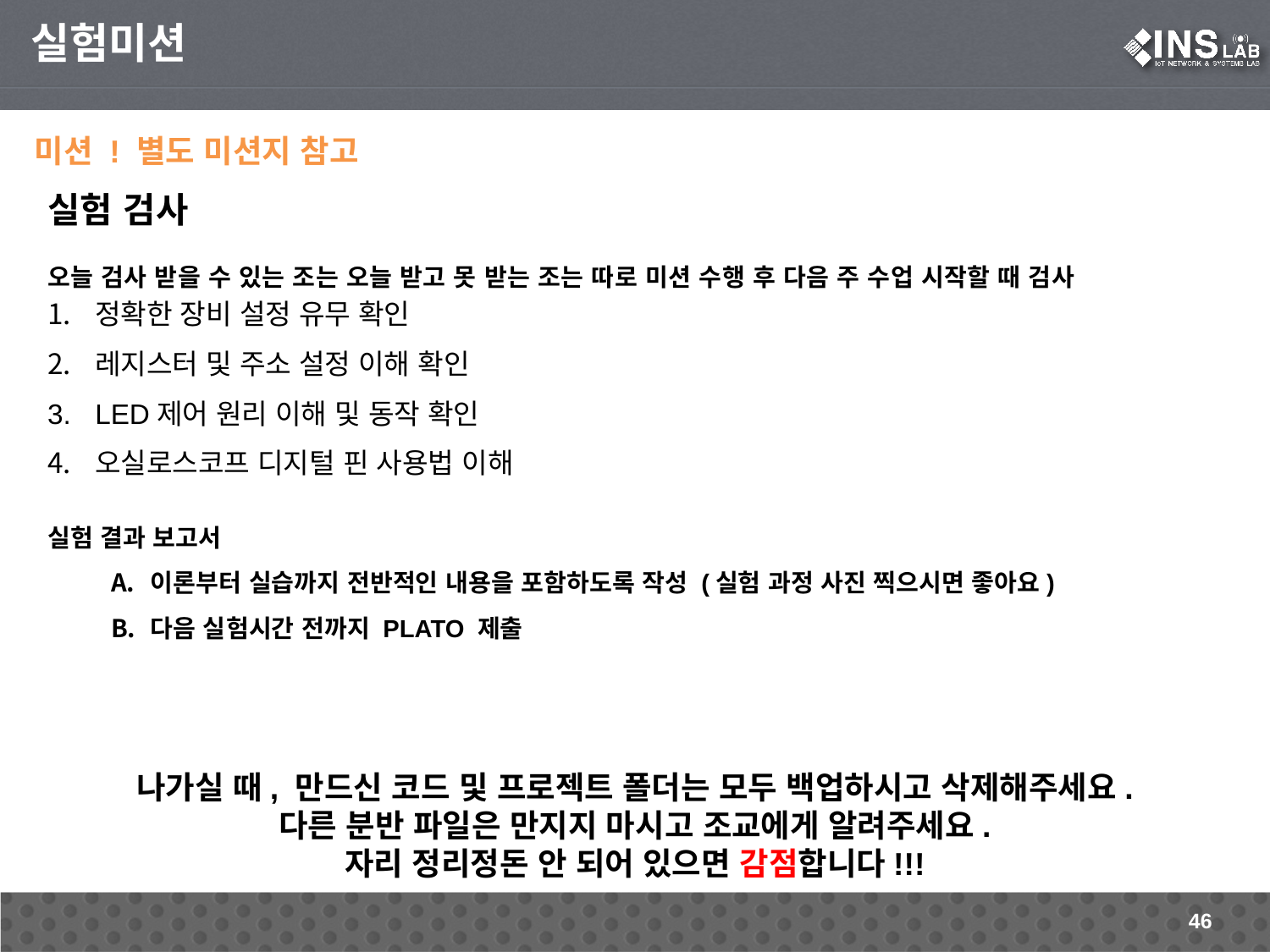

실험미션
미션 ! 별도 미션지 참고
실험 검사
오늘 검사 받을 수 있는 조는 오늘 받고 못 받는 조는 따로 미션 수행 후 다음 주 수업 시작할 때 검사
정확한 장비 설정 유무 확인
레지스터 및 주소 설정 이해 확인
LED제어 원리 이해 및 동작 확인
오실로스코프 디지털 핀 사용법 이해
실험 결과 보고서
이론부터 실습까지 전반적인 내용을 포함하도록 작성 (실험 과정 사진 찍으시면 좋아요)
다음 실험시간 전까지 PLATO 제출
나가실 때, 만드신 코드 및 프로젝트 폴더는 모두 백업하시고 삭제해주세요.
다른 분반 파일은 만지지 마시고 조교에게 알려주세요.
자리 정리정돈 안 되어 있으면 감점합니다!!!
46